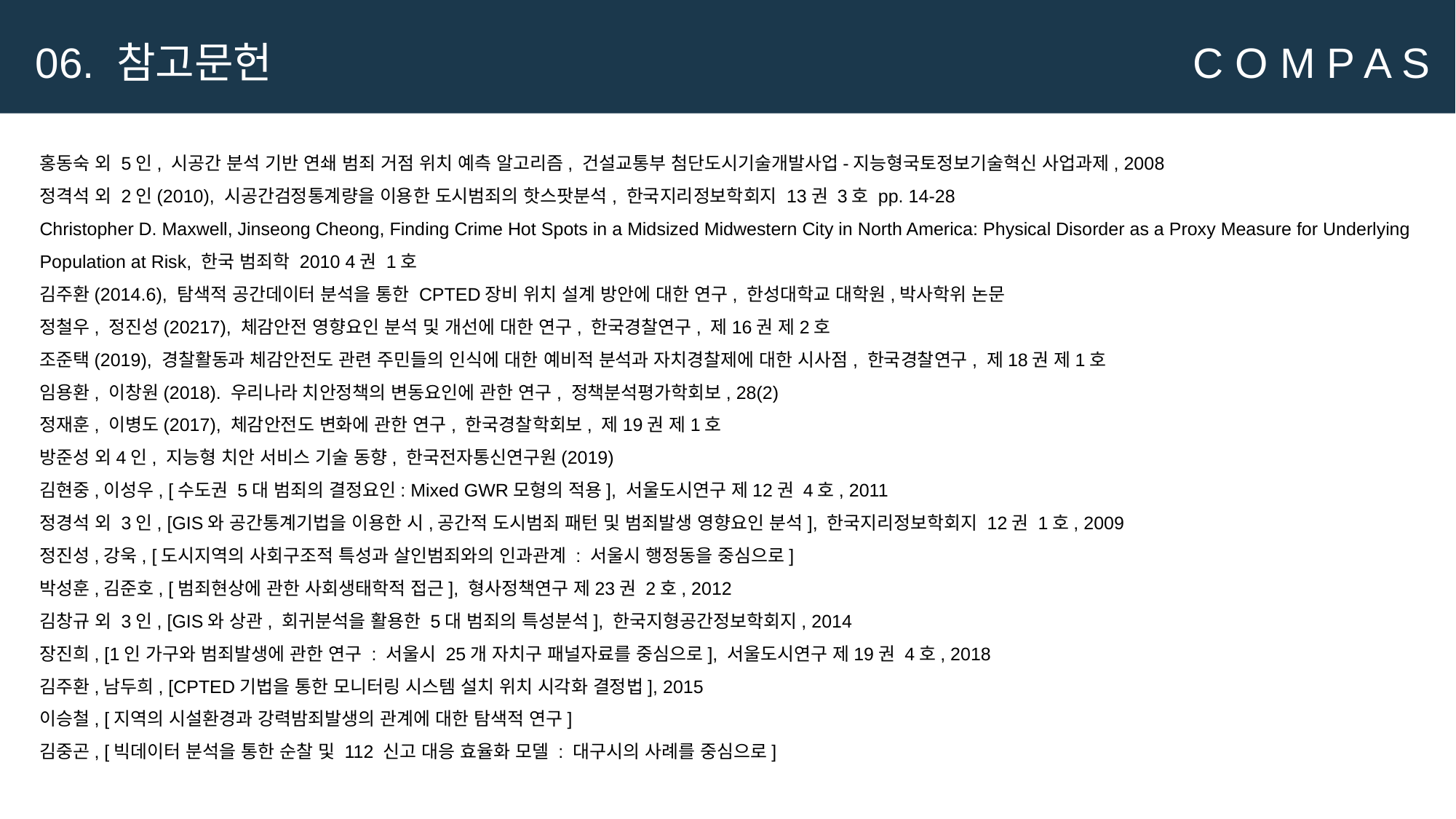

C O M P A S
06. 참고문헌
홍동숙 외 5인, 시공간 분석 기반 연쇄 범죄 거점 위치 예측 알고리즘, 건설교통부 첨단도시기술개발사업-지능형국토정보기술혁신 사업과제, 2008
정격석 외 2인(2010), 시공간검정통계량을 이용한 도시범죄의 핫스팟분석, 한국지리정보학회지 13권 3호 pp. 14-28
Christopher D. Maxwell, Jinseong Cheong, Finding Crime Hot Spots in a Midsized Midwestern City in North America: Physical Disorder as a Proxy Measure for Underlying Population at Risk, 한국 범죄학 2010 4권 1호
김주환(2014.6), 탐색적 공간데이터 분석을 통한 CPTED장비 위치 설계 방안에 대한 연구, 한성대학교 대학원,박사학위 논문
정철우, 정진성(20217), 체감안전 영향요인 분석 및 개선에 대한 연구, 한국경찰연구, 제16권 제2호
조준택(2019), 경찰활동과 체감안전도 관련 주민들의 인식에 대한 예비적 분석과 자치경찰제에 대한 시사점, 한국경찰연구, 제18권 제1호
임용환, 이창원(2018). 우리나라 치안정책의 변동요인에 관한 연구, 정책분석평가학회보, 28(2)
정재훈, 이병도(2017), 체감안전도 변화에 관한 연구, 한국경찰학회보, 제19권 제1호
방준성 외4인, 지능형 치안 서비스 기술 동향, 한국전자통신연구원(2019)
김현중,이성우, [수도권 5대 범죄의 결정요인: Mixed GWR모형의 적용], 서울도시연구 제12권 4호, 2011
정경석 외 3인, [GIS와 공간통계기법을 이용한 시,공간적 도시범죄 패턴 및 범죄발생 영향요인 분석], 한국지리정보학회지 12권 1호, 2009
정진성,강욱, [도시지역의 사회구조적 특성과 살인범죄와의 인과관계 : 서울시 행정동을 중심으로]
박성훈,김준호, [범죄현상에 관한 사회생태학적 접근], 형사정책연구 제23권 2호, 2012
김창규 외 3인, [GIS와 상관, 회귀분석을 활용한 5대 범죄의 특성분석], 한국지형공간정보학회지, 2014
장진희, [1인 가구와 범죄발생에 관한 연구 : 서울시 25개 자치구 패널자료를 중심으로], 서울도시연구 제19권 4호, 2018
김주환,남두희, [CPTED기법을 통한 모니터링 시스템 설치 위치 시각화 결정법], 2015
이승철, [지역의 시설환경과 강력밤죄발생의 관계에 대한 탐색적 연구]
김중곤, [빅데이터 분석을 통한 순찰 및 112 신고 대응 효율화 모델 : 대구시의 사례를 중심으로]